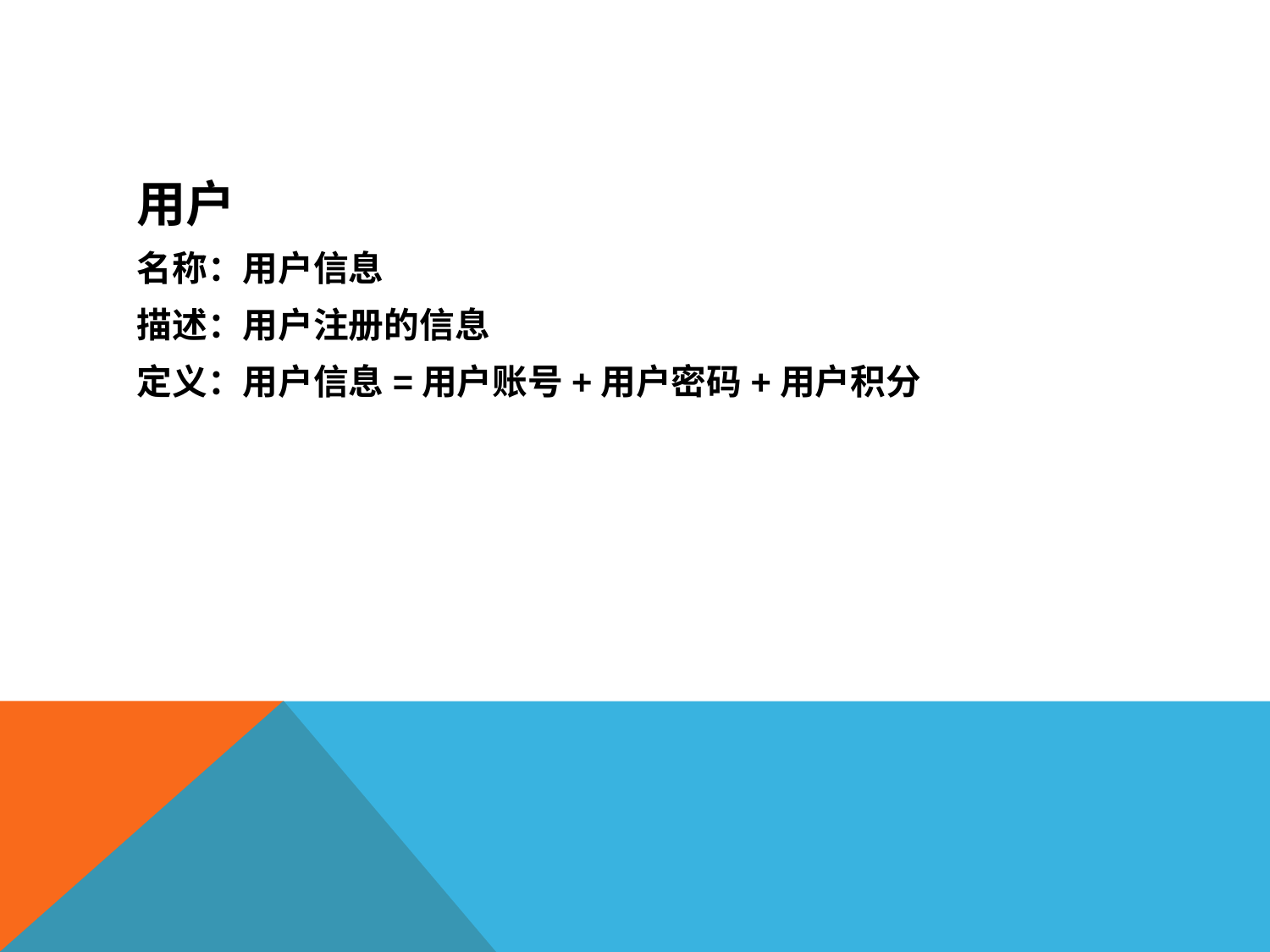

用户
名称：用户信息
描述：用户注册的信息
定义：用户信息=用户账号+用户密码+用户积分